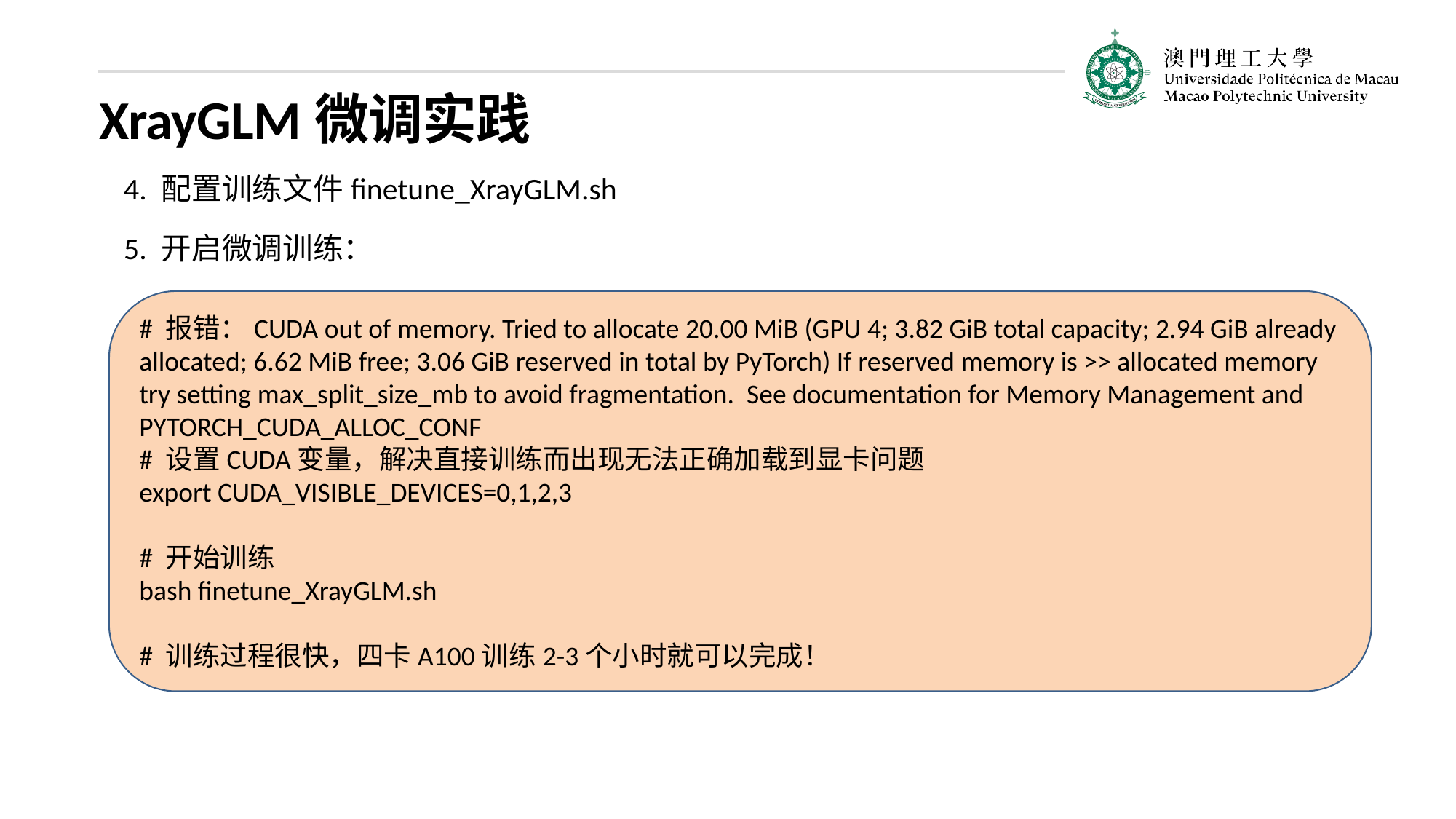

XrayGLM微调实践
4. 配置训练文件finetune_XrayGLM.sh
5. 开启微调训练：
# 报错：CUDA out of memory. Tried to allocate 20.00 MiB (GPU 4; 3.82 GiB total capacity; 2.94 GiB already allocated; 6.62 MiB free; 3.06 GiB reserved in total by PyTorch) If reserved memory is >> allocated memory try setting max_split_size_mb to avoid fragmentation.  See documentation for Memory Management and PYTORCH_CUDA_ALLOC_CONF
# 设置CUDA变量，解决直接训练而出现无法正确加载到显卡问题
export CUDA_VISIBLE_DEVICES=0,1,2,3

# 开始训练
bash finetune_XrayGLM.sh

# 训练过程很快，四卡A100训练2-3个小时就可以完成！